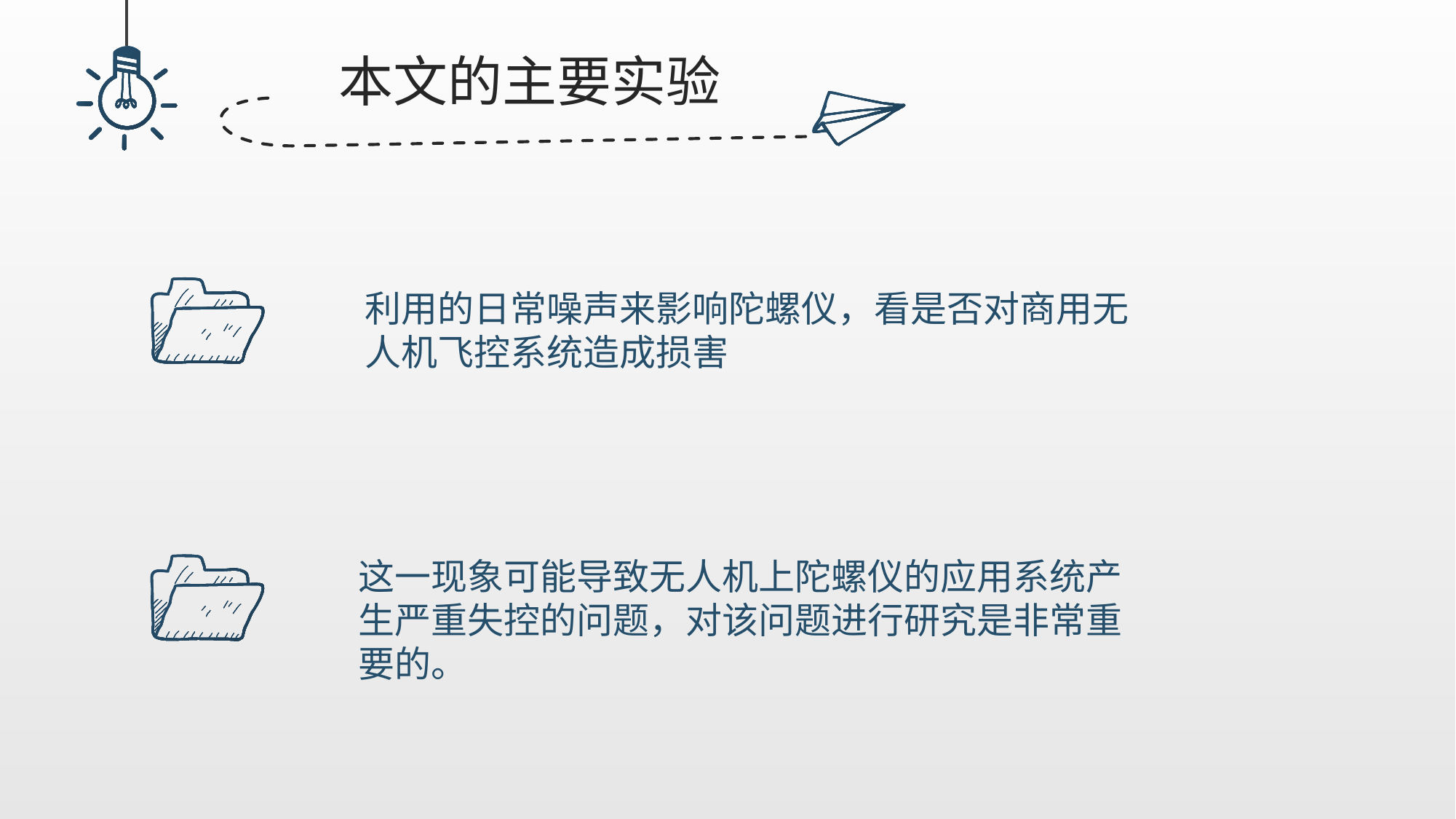

本文的主要实验

利用的日常噪声来影响陀螺仪，看是否对商用无人机飞控系统造成损害
这一现象可能导致无人机上陀螺仪的应用系统产生严重失控的问题，对该问题进行研究是非常重要的。